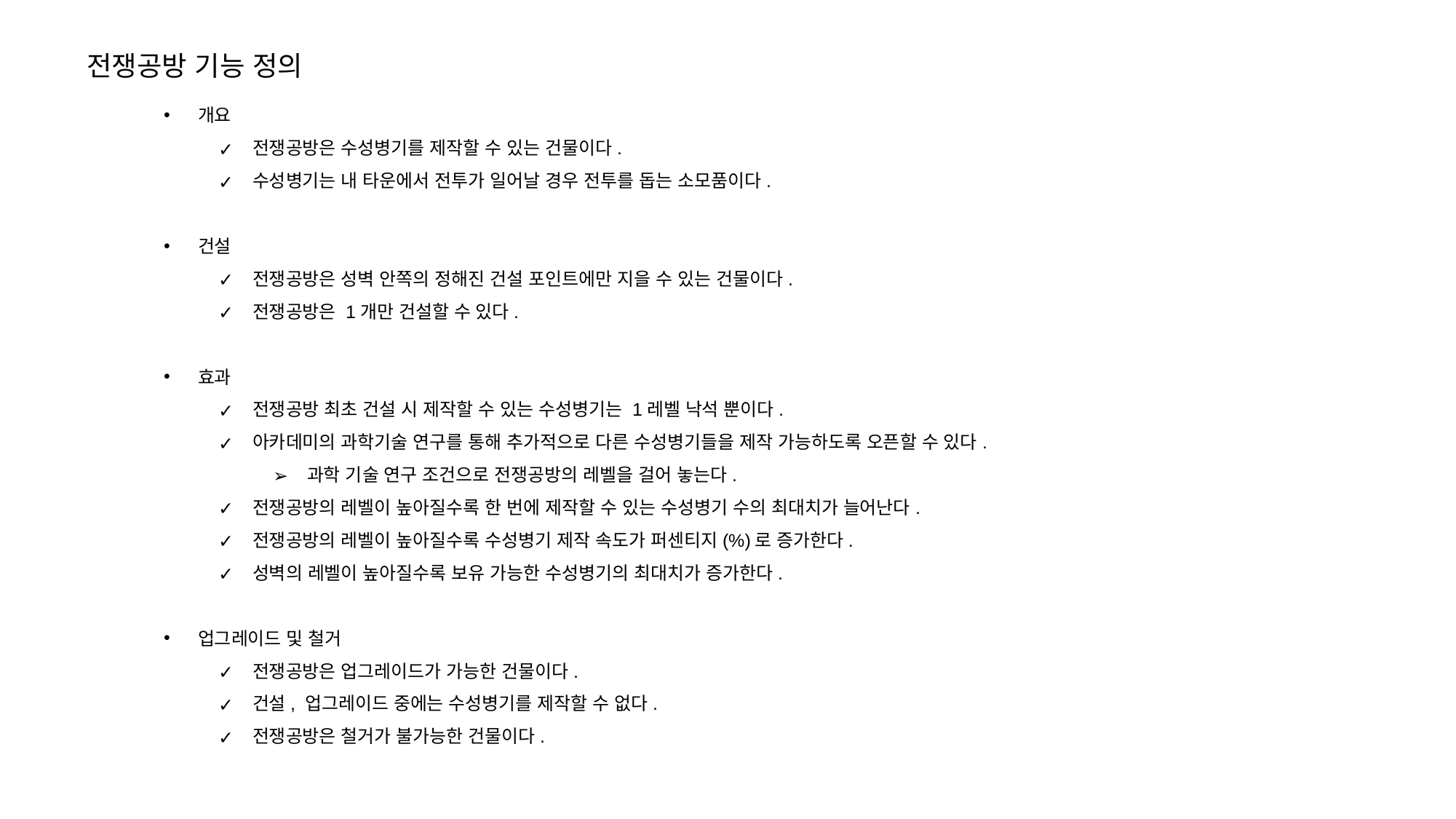

전쟁공방 기능 정의
개요
전쟁공방은 수성병기를 제작할 수 있는 건물이다.
수성병기는 내 타운에서 전투가 일어날 경우 전투를 돕는 소모품이다.

건설
전쟁공방은 성벽 안쪽의 정해진 건설 포인트에만 지을 수 있는 건물이다.
전쟁공방은 1개만 건설할 수 있다.

효과
전쟁공방 최초 건설 시 제작할 수 있는 수성병기는 1레벨 낙석 뿐이다.
아카데미의 과학기술 연구를 통해 추가적으로 다른 수성병기들을 제작 가능하도록 오픈할 수 있다.
과학 기술 연구 조건으로 전쟁공방의 레벨을 걸어 놓는다.
전쟁공방의 레벨이 높아질수록 한 번에 제작할 수 있는 수성병기 수의 최대치가 늘어난다.
전쟁공방의 레벨이 높아질수록 수성병기 제작 속도가 퍼센티지(%)로 증가한다.
성벽의 레벨이 높아질수록 보유 가능한 수성병기의 최대치가 증가한다.

업그레이드 및 철거
전쟁공방은 업그레이드가 가능한 건물이다.
건설, 업그레이드 중에는 수성병기를 제작할 수 없다.
전쟁공방은 철거가 불가능한 건물이다.